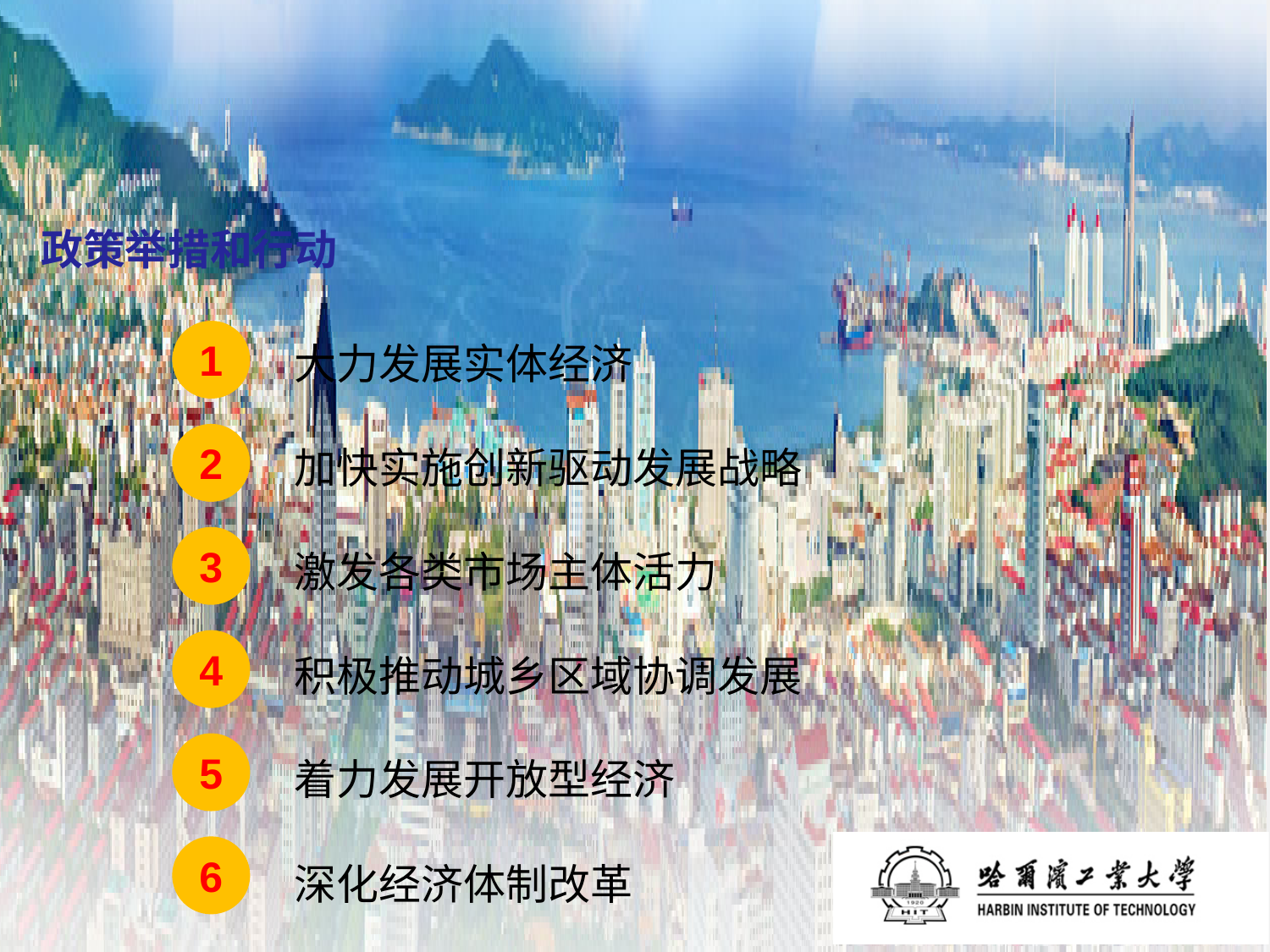

# 政策举措和行动
1
大力发展实体经济
2
加快实施创新驱动发展战略
3
激发各类市场主体活力
4
积极推动城乡区域协调发展
5
着力发展开放型经济
6
深化经济体制改革